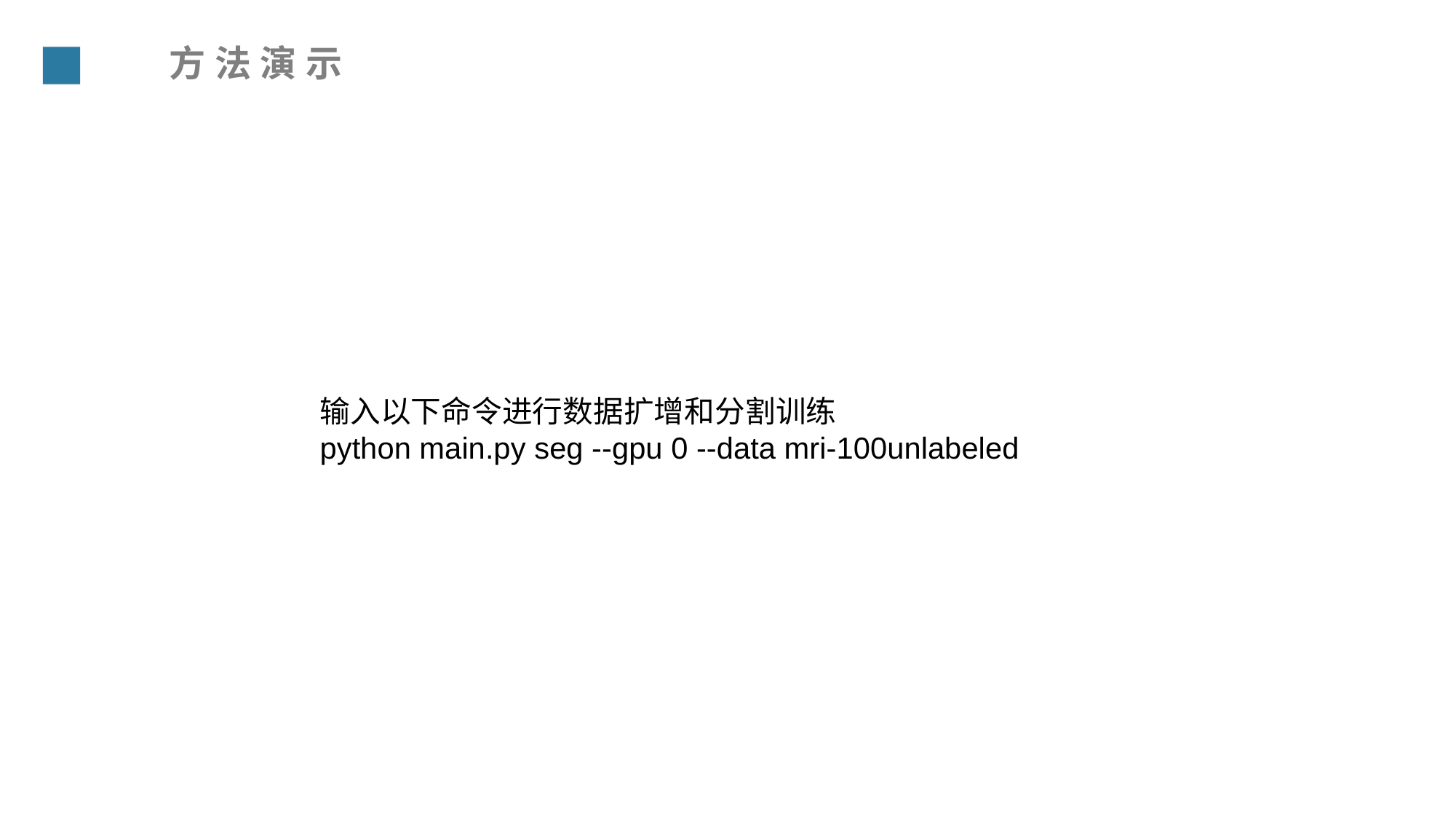

方法演示

输入以下命令进行数据扩增和分割训练
python main.py seg --gpu 0 --data mri-100unlabeled